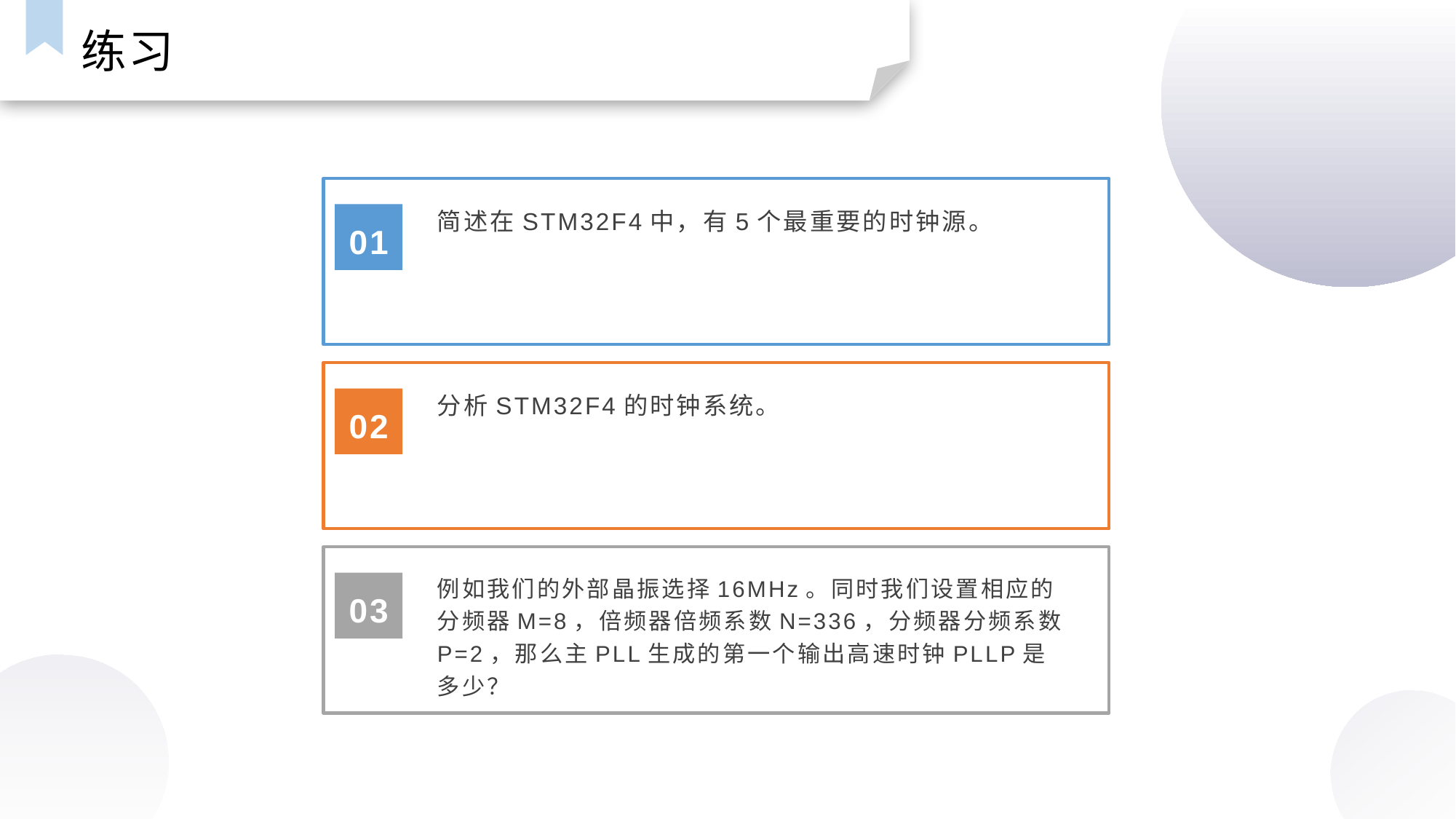

练习

简述在STM32F4中，有5个最重要的时钟源。

01

分析STM32F4的时钟系统。

02

例如我们的外部晶振选择16MHz。同时我们设置相应的分频器M=8，倍频器倍频系数N=336，分频器分频系数P=2，那么主PLL生成的第一个输出高速时钟PLLP是多少？

03